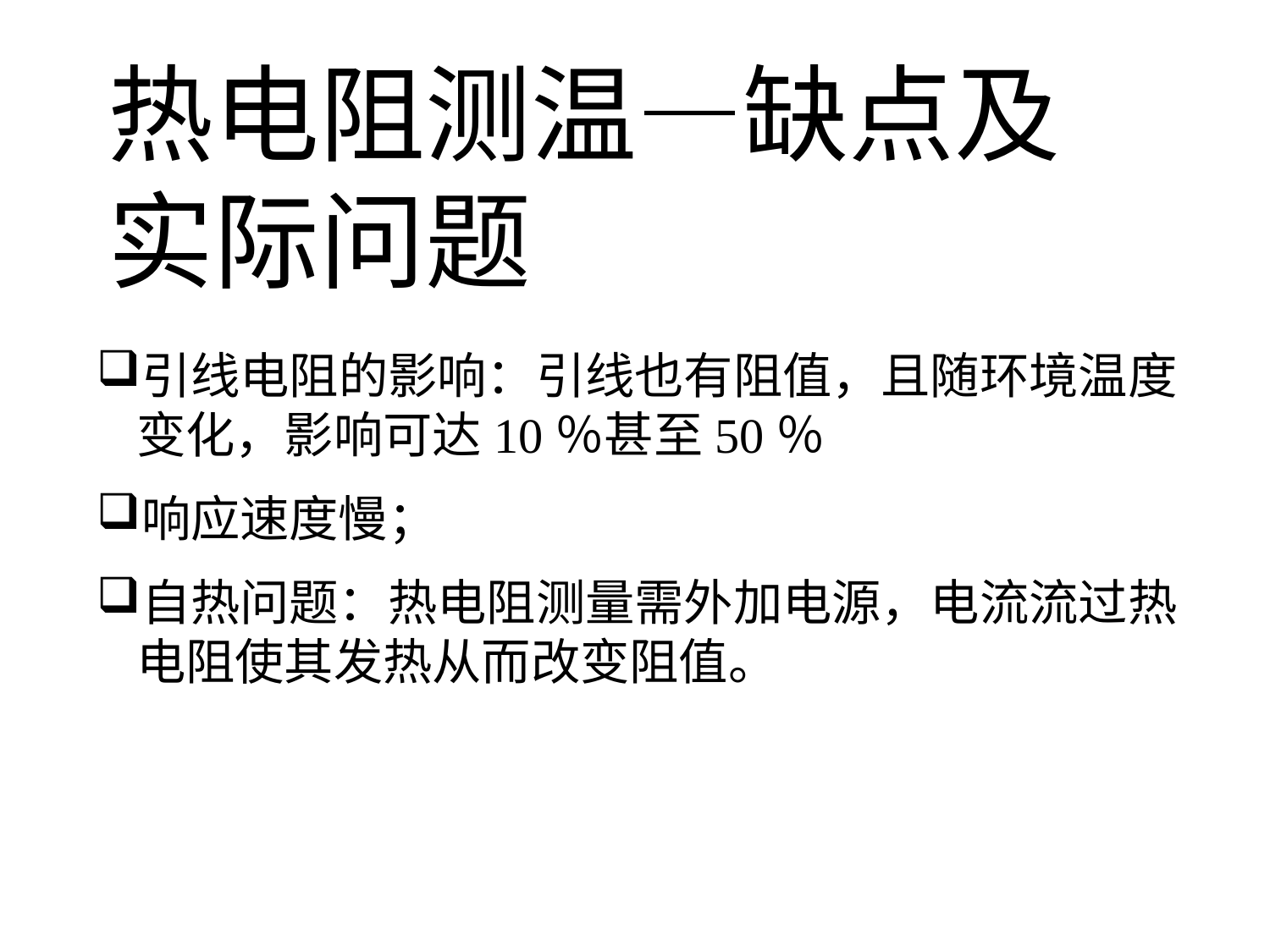

热电阻测温—缺点及实际问题
引线电阻的影响：引线也有阻值，且随环境温度变化，影响可达10％甚至50％
响应速度慢；
自热问题：热电阻测量需外加电源，电流流过热电阻使其发热从而改变阻值。